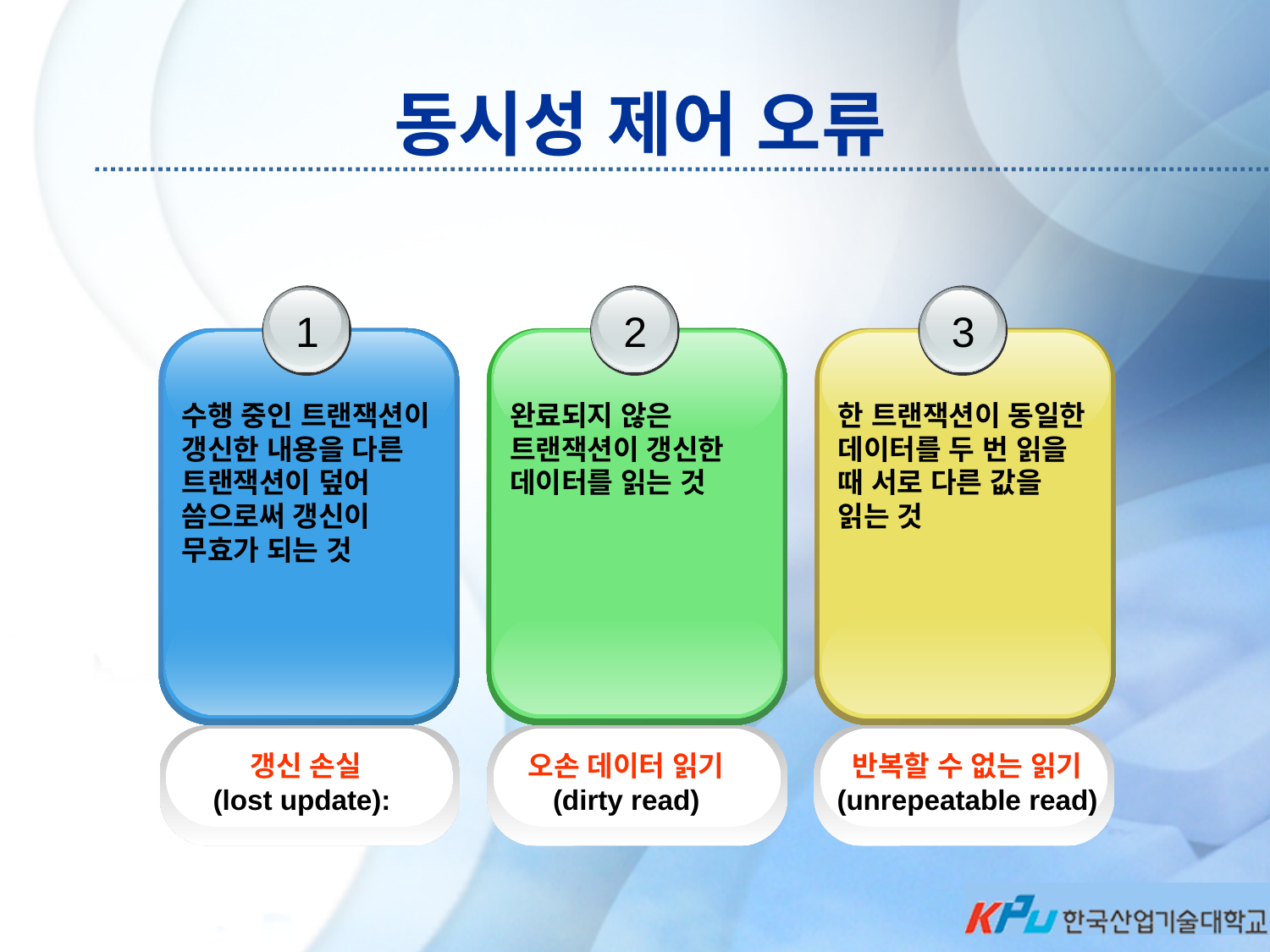

# 동시성 제어 오류

1

수행 중인 트랜잭션이 갱신한 내용을 다른 트랜잭션이 덮어 씀으로써 갱신이 무효가 되는 것

2

완료되지 않은 트랜잭션이 갱신한 데이터를 읽는 것

3

한 트랜잭션이 동일한 데이터를 두 번 읽을 때 서로 다른 값을 읽는 것

갱신 손실
(lost update):
오손 데이터 읽기
(dirty read)
반복할 수 없는 읽기
(unrepeatable read)